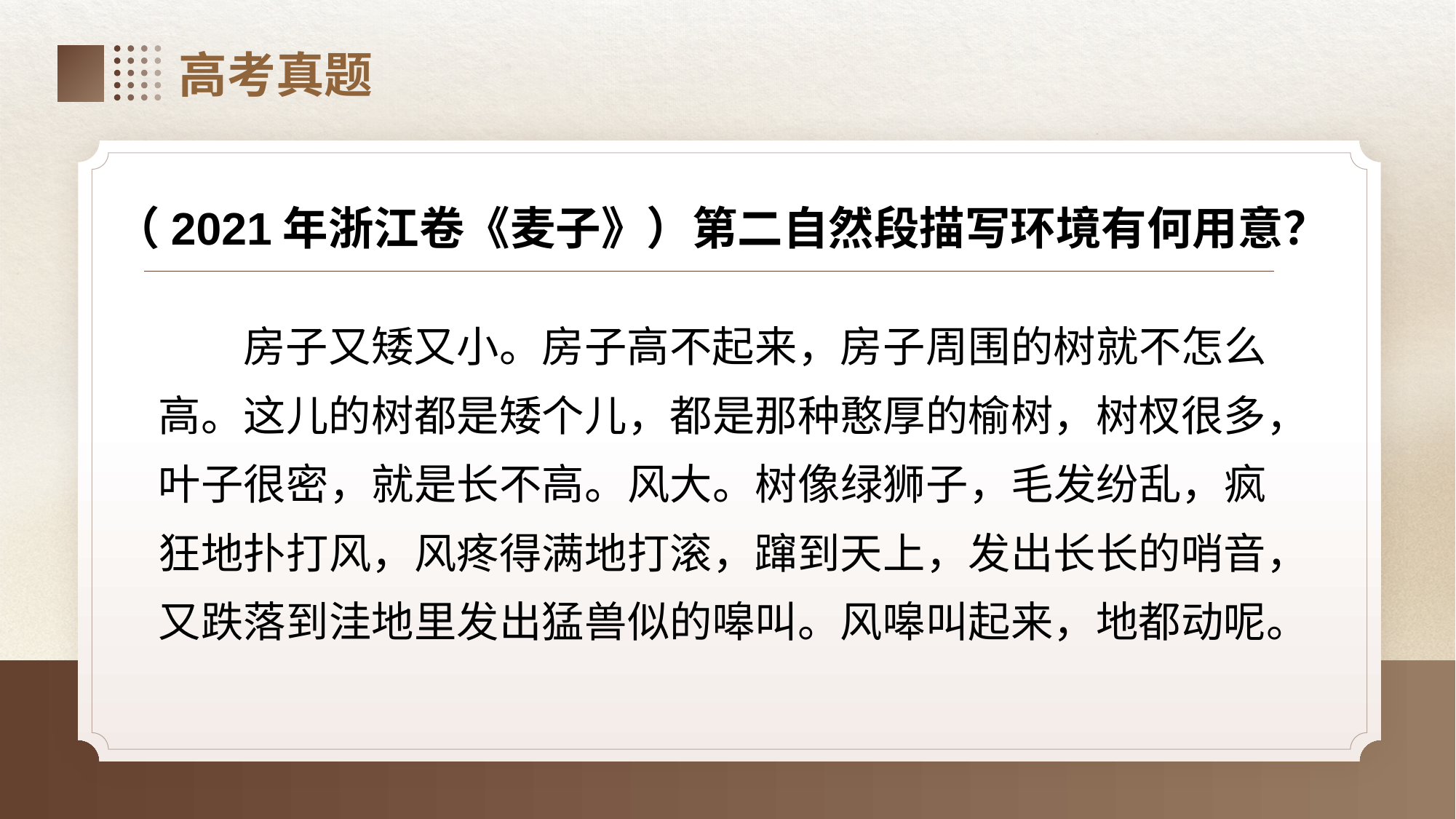

高考真题

（2021年浙江卷《麦子》）第二自然段描写环境有何用意？
房子又矮又小。房子高不起来，房子周围的树就不怎么高。这儿的树都是矮个儿，都是那种憨厚的榆树，树杈很多，叶子很密，就是长不高。风大。树像绿狮子，毛发纷乱，疯狂地扑打风，风疼得满地打滚，蹿到天上，发出长长的哨音，又跌落到洼地里发出猛兽似的嗥叫。风嗥叫起来，地都动呢。